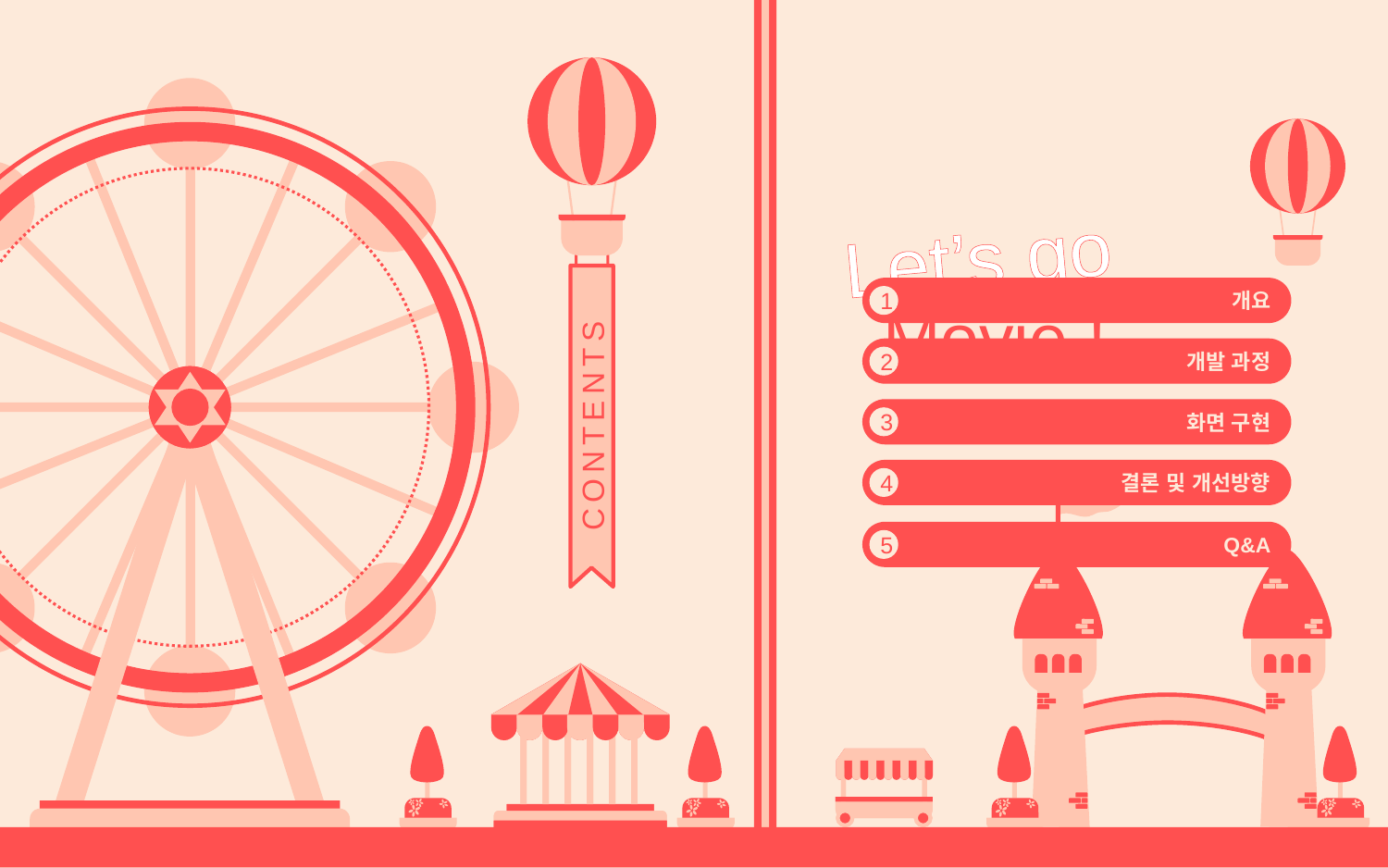

Rollercoaster

Let’s go

CONTENTS
개요
1
Movie !

개발 과정
2

화면 구현
3
결론 및 개선방향
4

Q&A
5